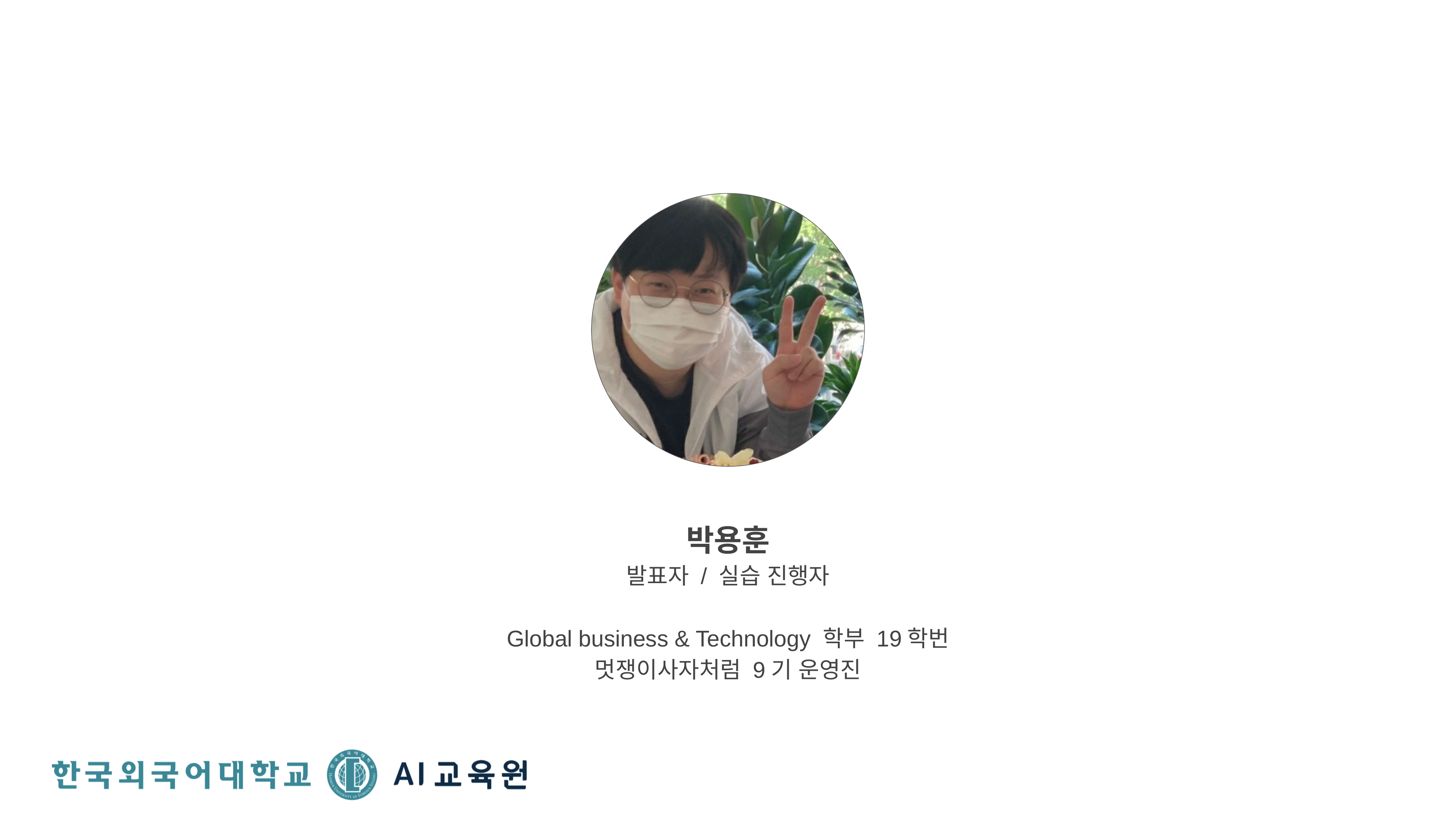

박용훈
발표자 / 실습 진행자
Global business & Technology 학부 19학번
멋쟁이사자처럼 9기 운영진